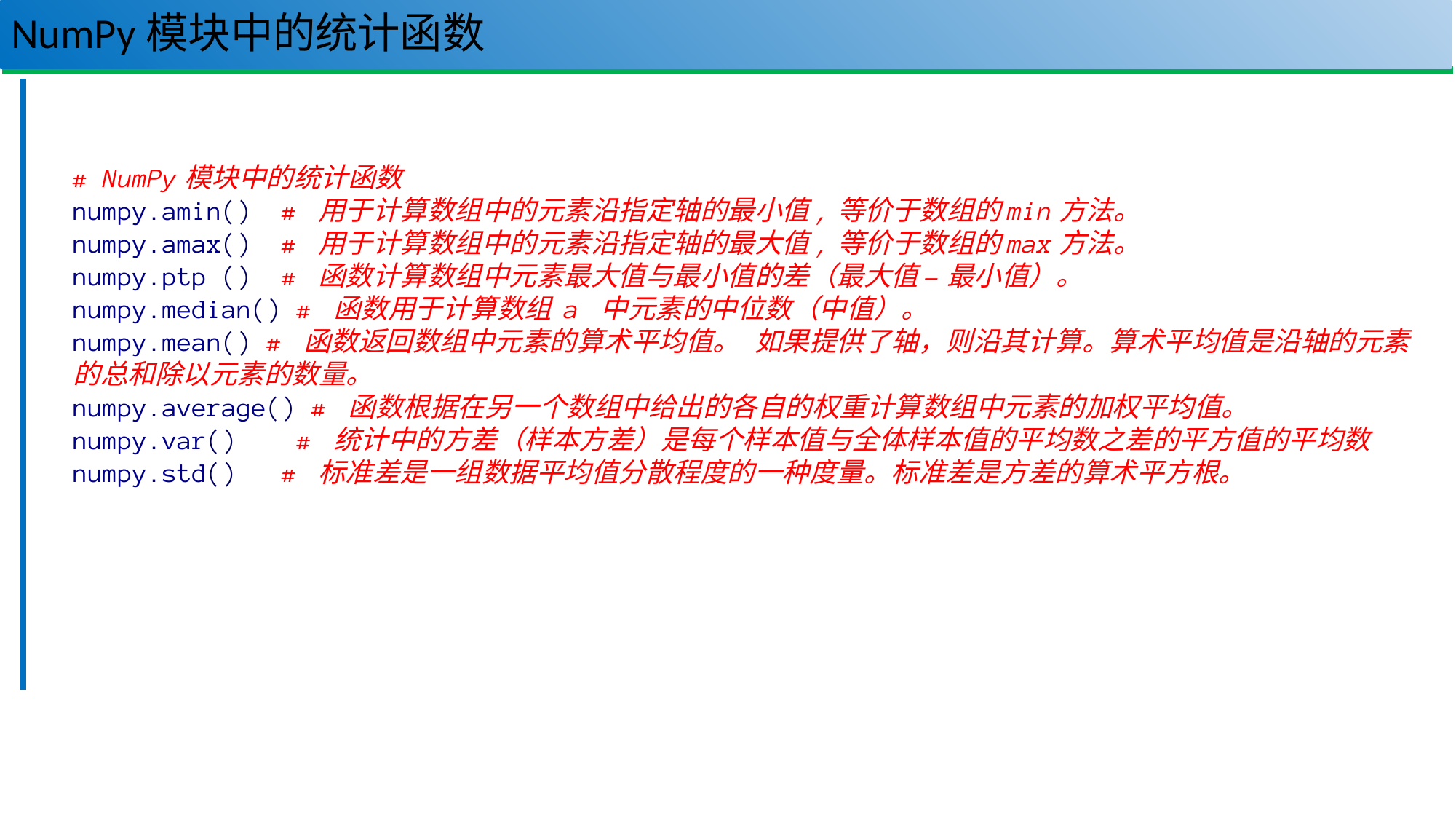

# NumPy模块中的统计函数
119
# NumPy模块中的统计函数
numpy.amin()  # 用于计算数组中的元素沿指定轴的最小值,等价于数组的min方法。
numpy.amax()  # 用于计算数组中的元素沿指定轴的最大值,等价于数组的max方法。
numpy.ptp ()  # 函数计算数组中元素最大值与最小值的差（最大值-最小值）。
numpy.median() # 函数用于计算数组 a 中元素的中位数（中值）。
numpy.mean() # 函数返回数组中元素的算术平均值。 如果提供了轴，则沿其计算。算术平均值是沿轴的元素的总和除以元素的数量。
numpy.average() # 函数根据在另一个数组中给出的各自的权重计算数组中元素的加权平均值。
numpy.var()    # 统计中的方差（样本方差）是每个样本值与全体样本值的平均数之差的平方值的平均数
numpy.std()   # 标准差是一组数据平均值分散程度的一种度量。标准差是方差的算术平方根。